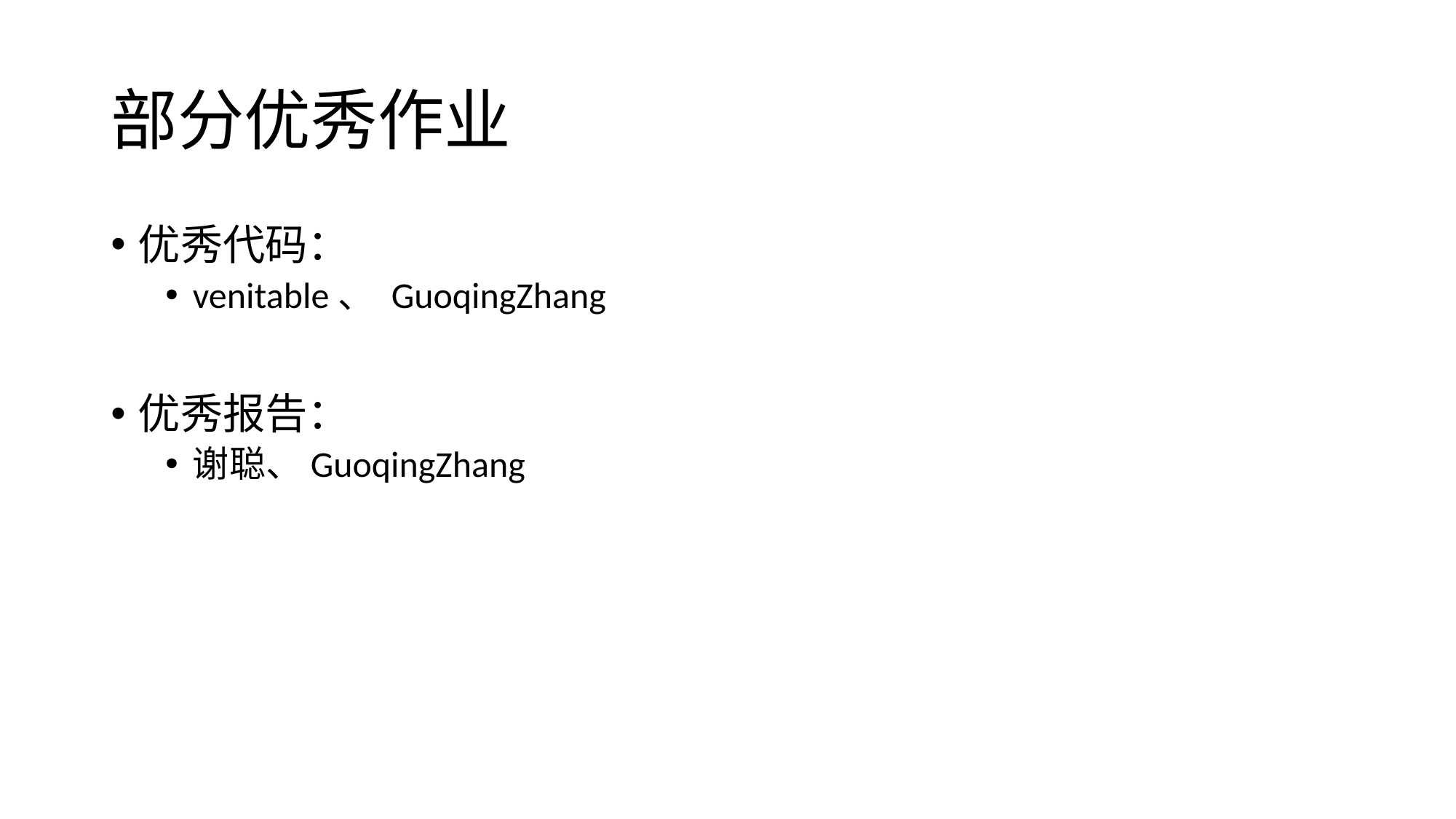

# 部分优秀作业
优秀代码：
venitable、 GuoqingZhang

优秀报告：
谢聪、GuoqingZhang